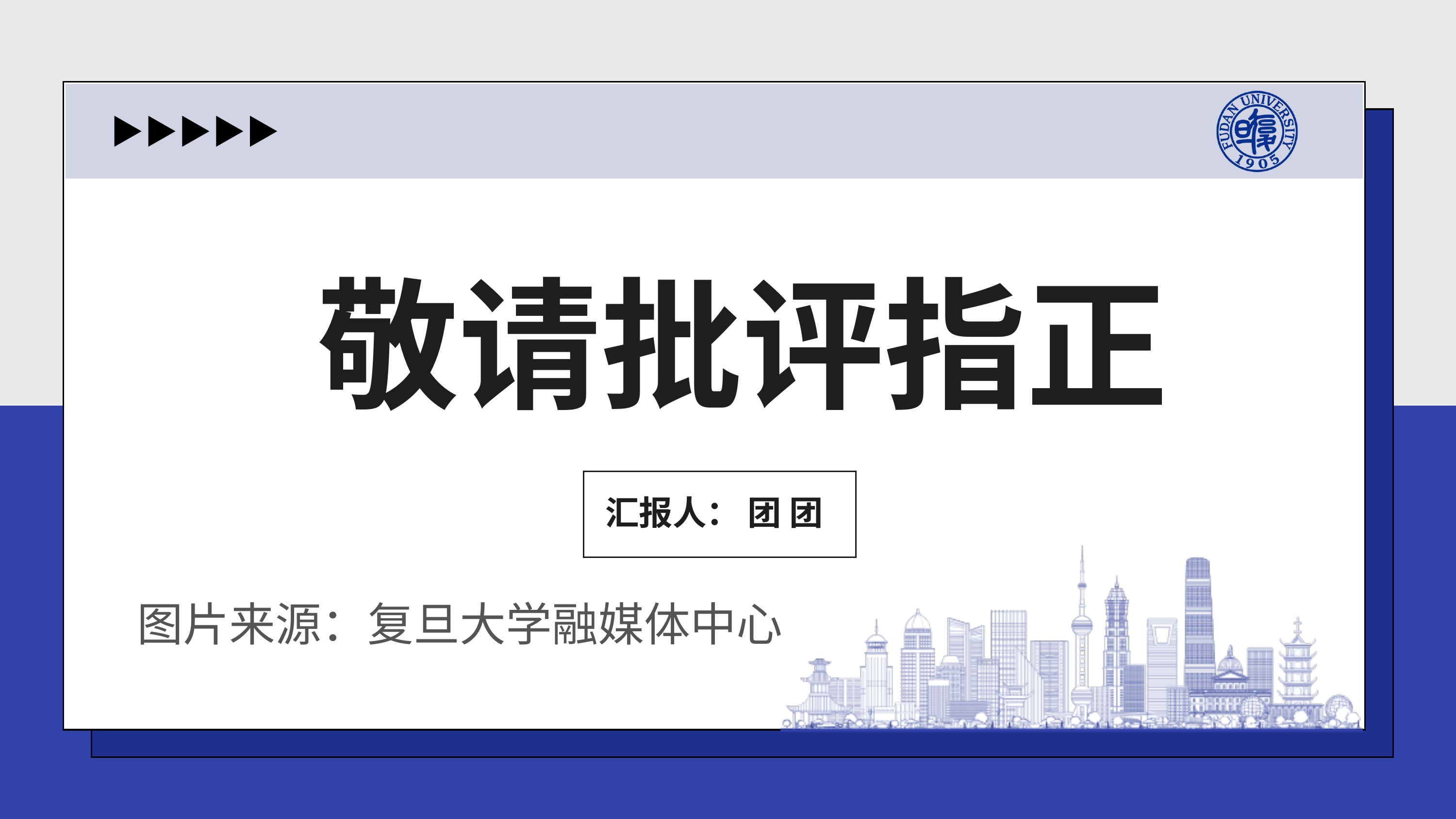

图片来源：复旦大学融媒体中心

敬请批评指正

汇报人： 团 团

图片来源：复旦大学融媒体中心